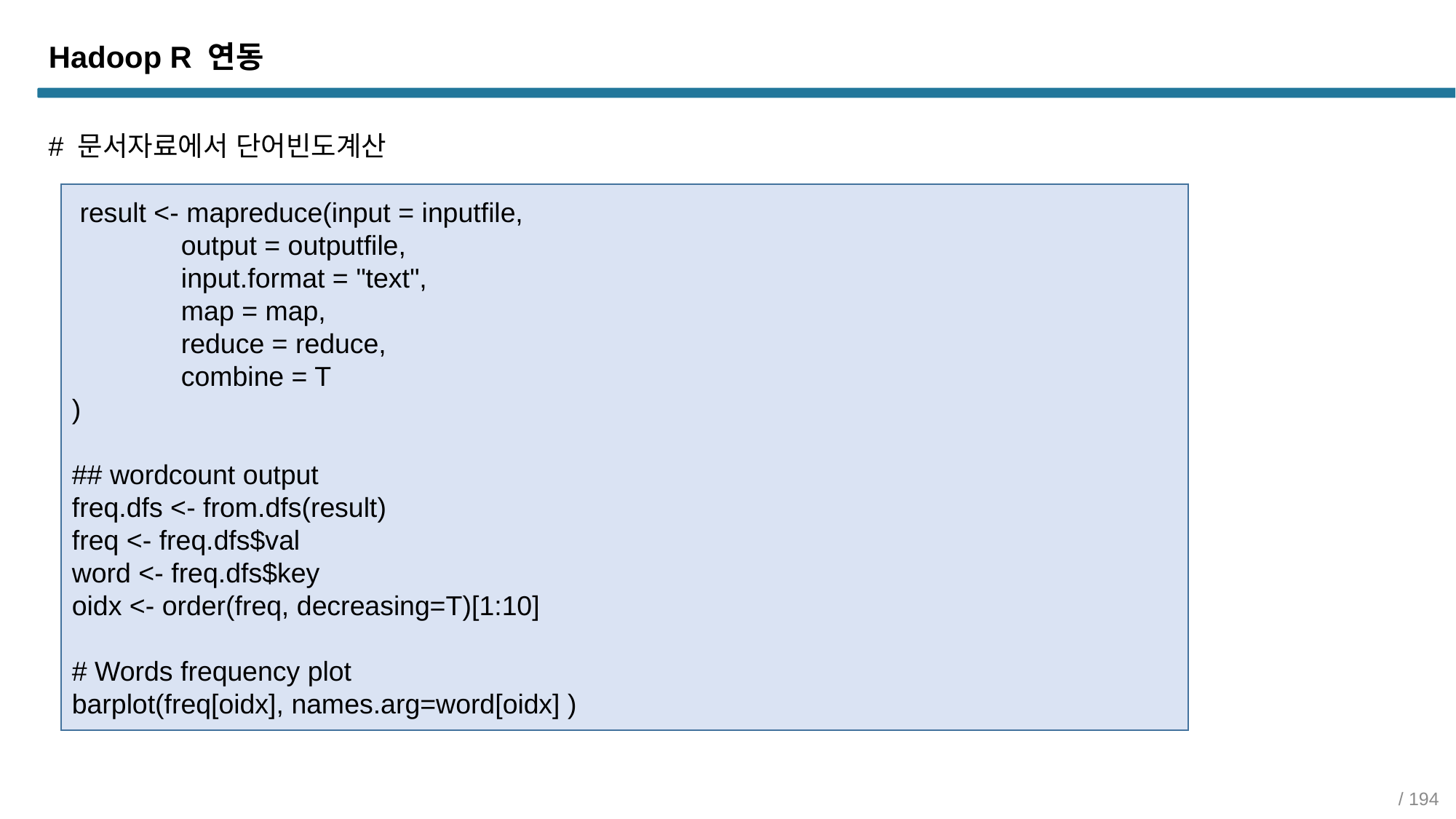

Hadoop R 연동
# 문서자료에서 단어빈도계산
 result <- mapreduce(input = inputfile,
	output = outputfile,
	input.format = "text",
	map = map,
	reduce = reduce,
	combine = T
)

## wordcount output
freq.dfs <- from.dfs(result)
freq <- freq.dfs$val
word <- freq.dfs$key
oidx <- order(freq, decreasing=T)[1:10]

# Words frequency plot
barplot(freq[oidx], names.arg=word[oidx] )
/ 194